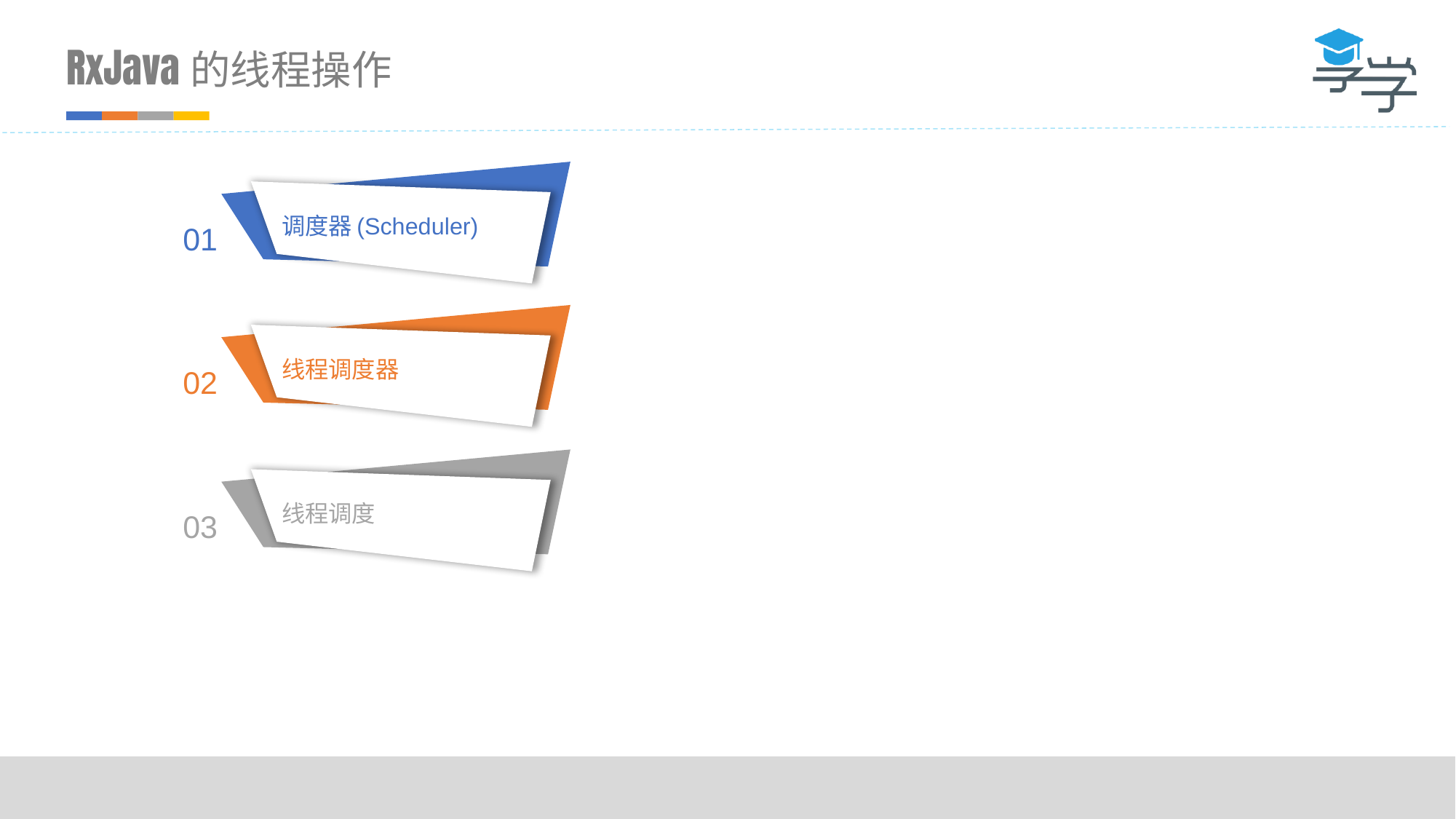

RxJava的线程操作

调度器(Scheduler)
01

线程调度器
02

线程调度
03